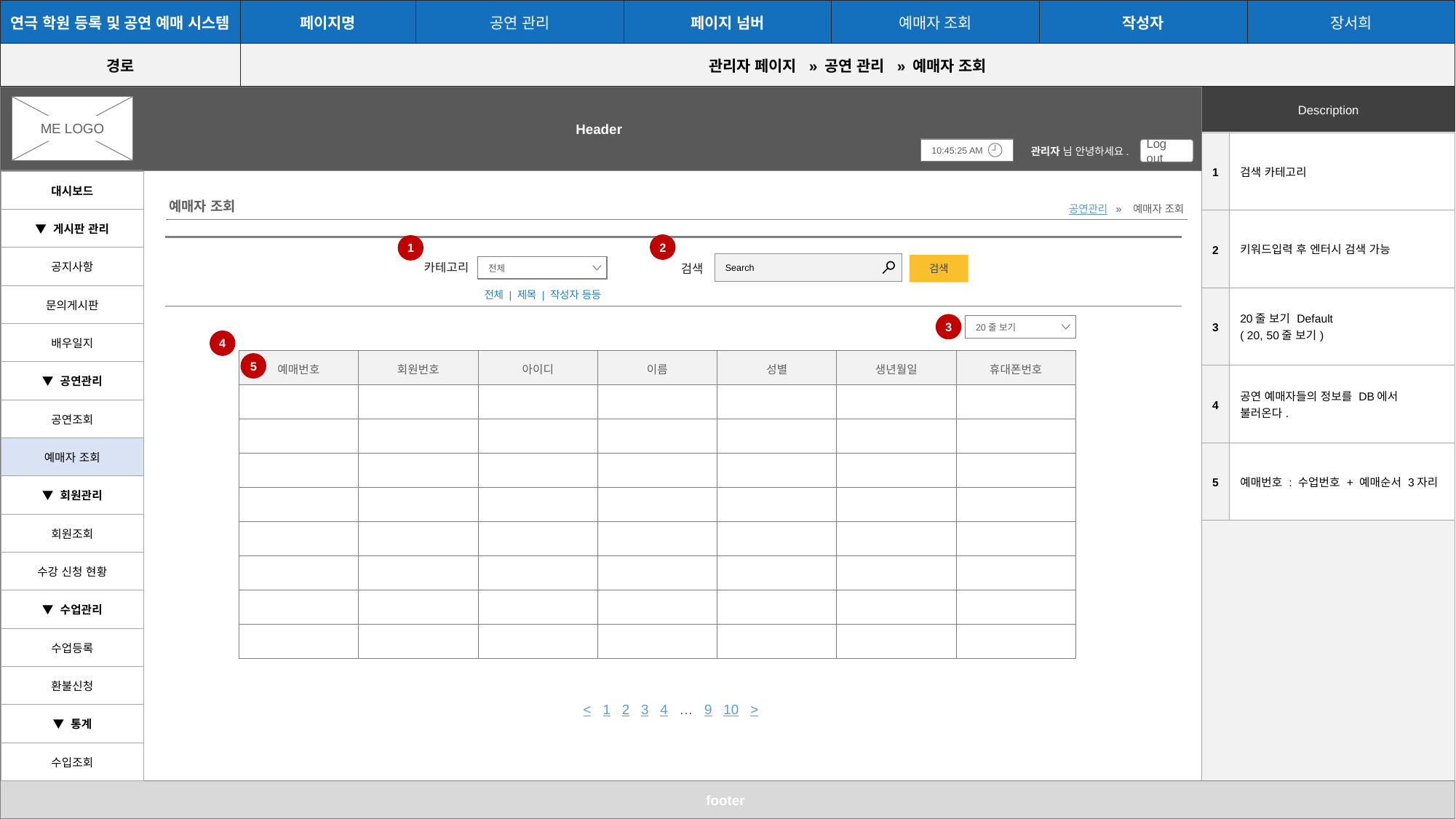

| 연극 학원 등록 및 공연 예매 시스템 | 페이지명 | 공연 관리 | 페이지 넘버 | 예매자 조회 | 작성자 | 장서희 |
| --- | --- | --- | --- | --- | --- | --- |
| 경로 | 관리자 페이지 » 공연 관리 » 예매자 조회 |  |  |  |  |  |
Header
| Description |
| --- |

ME LOGO
| 1 | 검색 카테고리 |
| --- | --- |
| 2 | 키워드입력 후 엔터시 검색 가능 |
| 3 | 20줄 보기 Default ( 20, 50줄 보기) |
| 4 | 공연 예매자들의 정보를 DB에서 불러온다. |
| 5 | 예매번호 : 수업번호 + 예매순서 3자리 |
|  |  |
10:45:25 AM

관리자 님 안녕하세요.
Log out

| 대시보드 |
| --- |
| ▼ 게시판 관리 |
| 공지사항 |
| 문의게시판 |
| 배우일지 |
| ▼ 공연관리 |
| 공연조회 |
| 예매자 조회 |
| ▼ 회원관리 |
| 회원조회 |
| 수강 신청 현황 |
| ▼ 수업관리 |
| 수업등록 |
| 환불신청 |
| ▼ 통계 |
| 수입조회 |
예매자 조회
공연관리  »   예매자 조회
2
1
Search

검색
카테고리
전체

검색
전체 | 제목 | 작성자 등등
3
20줄 보기

4
| 예매번호 | 회원번호 | 아이디 | 이름 | 성별 | 생년월일 | 휴대폰번호 |
| --- | --- | --- | --- | --- | --- | --- |
|  |  |  |  |  |  |  |
|  |  |  |  |  |  |  |
|  |  |  |  |  |  |  |
|  |  |  |  |  |  |  |
|  |  |  |  |  |  |  |
|  |  |  |  |  |  |  |
|  |  |  |  |  |  |  |
|  |  |  |  |  |  |  |
5
<   1   2   3   4   …   9   10   >
footer